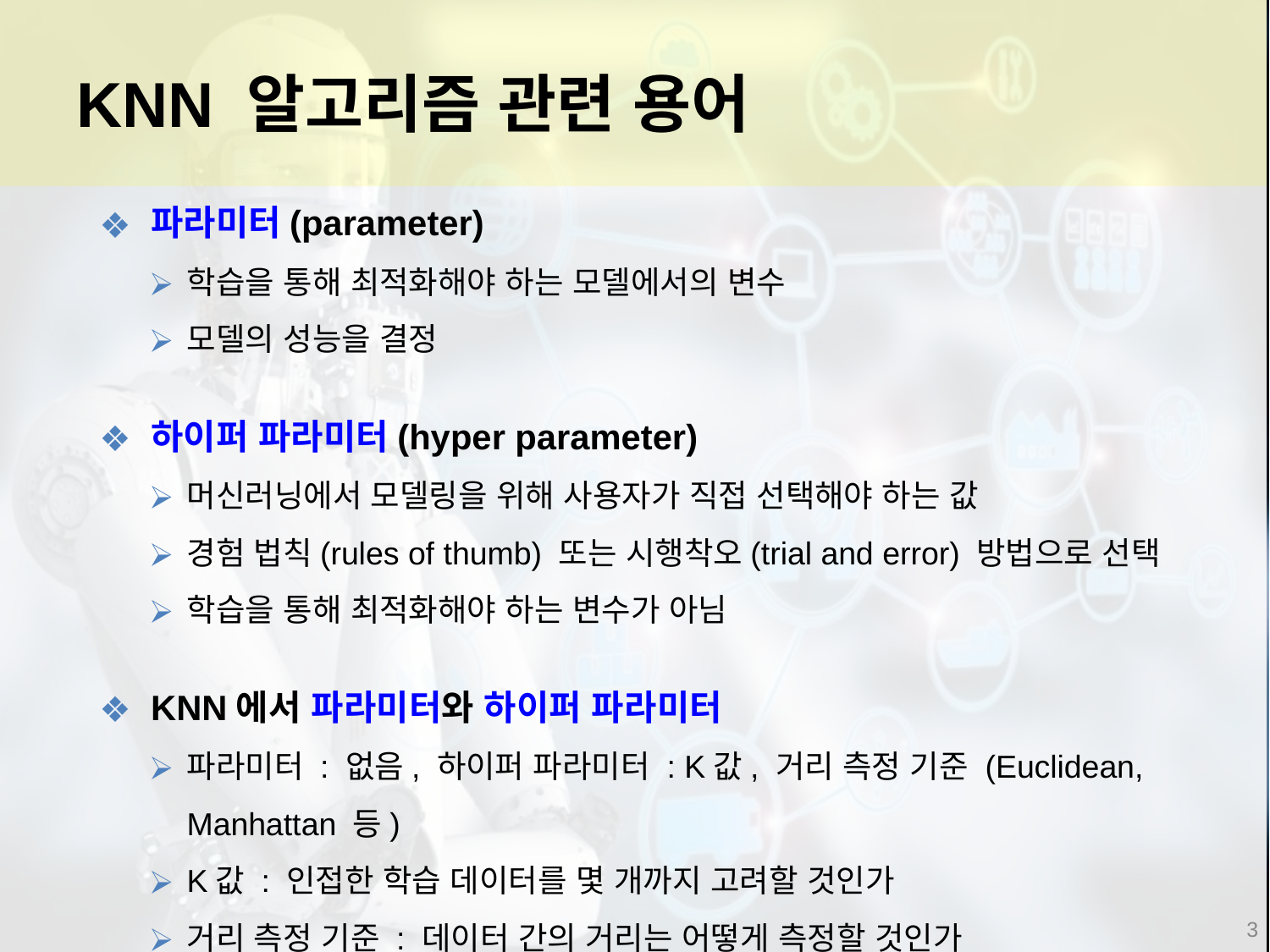

KNN 알고리즘 관련 용어
파라미터(parameter)
학습을 통해 최적화해야 하는 모델에서의 변수
모델의 성능을 결정

하이퍼 파라미터(hyper parameter)
머신러닝에서 모델링을 위해 사용자가 직접 선택해야 하는 값
경험 법칙(rules of thumb) 또는 시행착오(trial and error) 방법으로 선택
학습을 통해 최적화해야 하는 변수가 아님

KNN에서 파라미터와 하이퍼 파라미터
파라미터 : 없음, 하이퍼 파라미터 : K값, 거리 측정 기준 (Euclidean, Manhattan 등)
K값 : 인접한 학습 데이터를 몇 개까지 고려할 것인가
거리 측정 기준 : 데이터 간의 거리는 어떻게 측정할 것인가
3